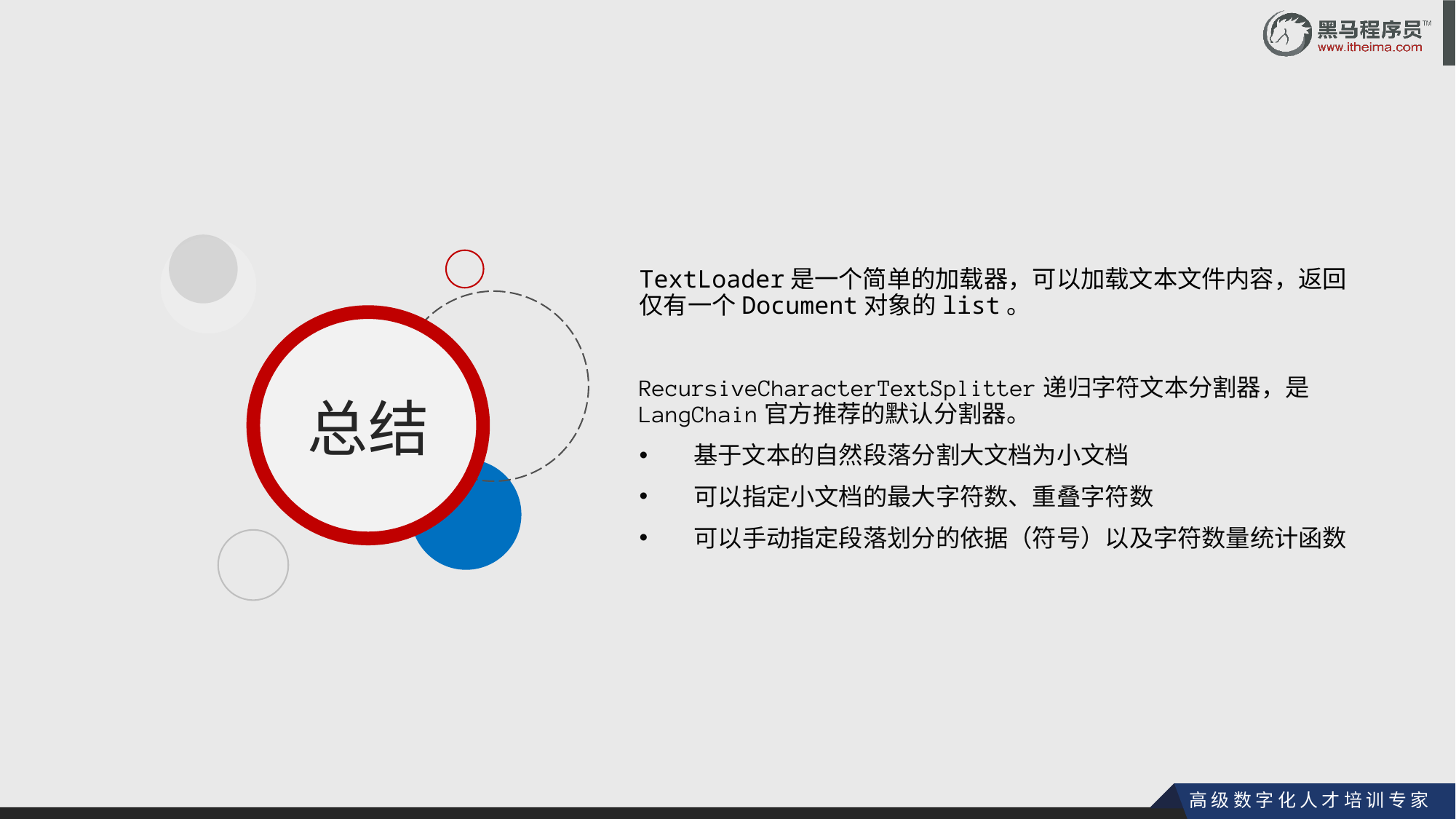

TextLoader是一个简单的加载器，可以加载文本文件内容，返回仅有一个Document对象的list。

RecursiveCharacterTextSplitter递归字符文本分割器，是LangChain官方推荐的默认分割器。
基于文本的自然段落分割大文档为小文档
可以指定小文档的最大字符数、重叠字符数
可以手动指定段落划分的依据（符号）以及字符数量统计函数